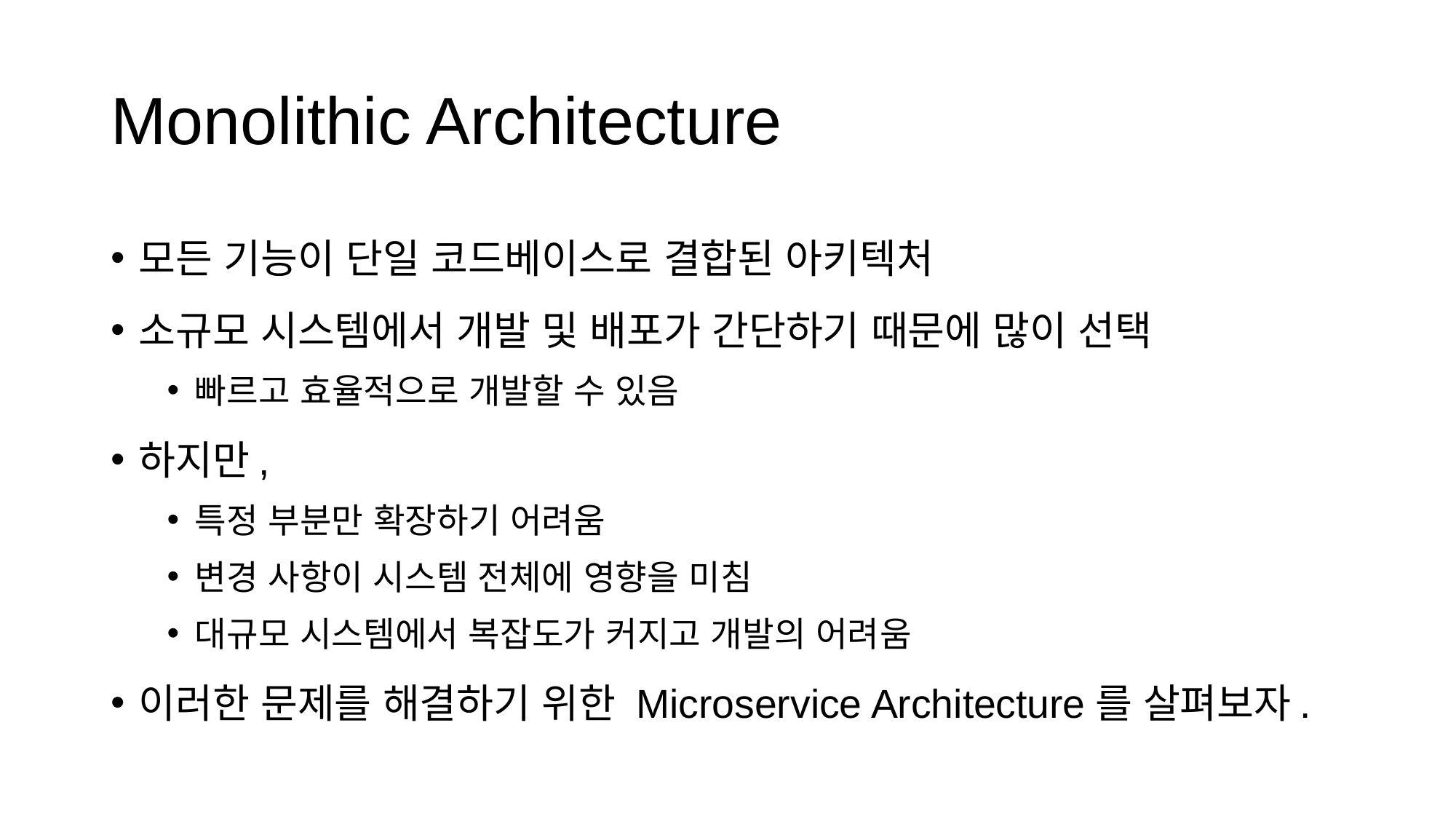

# Monolithic Architecture
모든 기능이 단일 코드베이스로 결합된 아키텍처
소규모 시스템에서 개발 및 배포가 간단하기 때문에 많이 선택
빠르고 효율적으로 개발할 수 있음
하지만,
특정 부분만 확장하기 어려움
변경 사항이 시스템 전체에 영향을 미침
대규모 시스템에서 복잡도가 커지고 개발의 어려움
이러한 문제를 해결하기 위한 Microservice Architecture를 살펴보자.